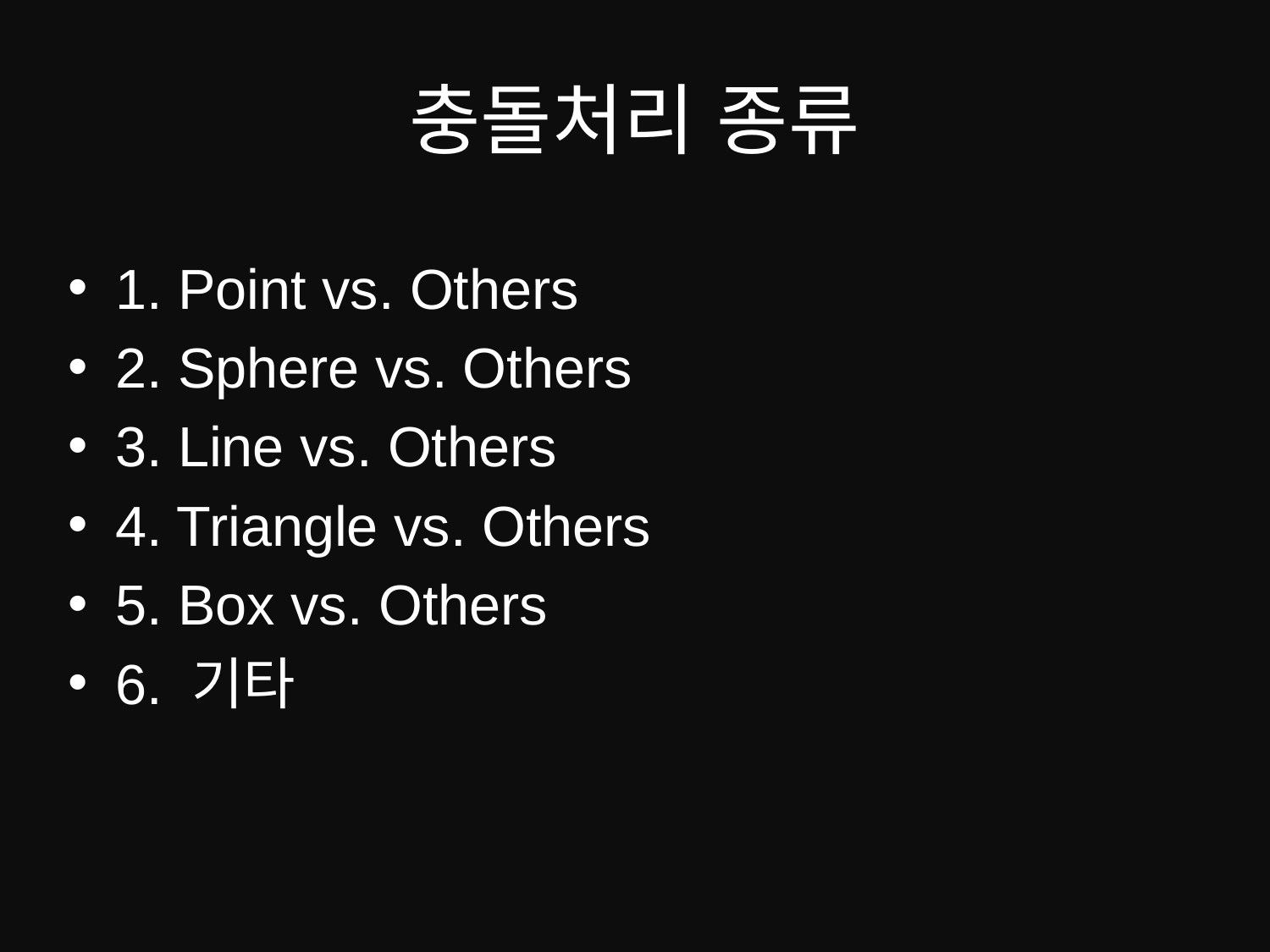

# 충돌처리 종류
1. Point vs. Others
2. Sphere vs. Others
3. Line vs. Others
4. Triangle vs. Others
5. Box vs. Others
6. 기타